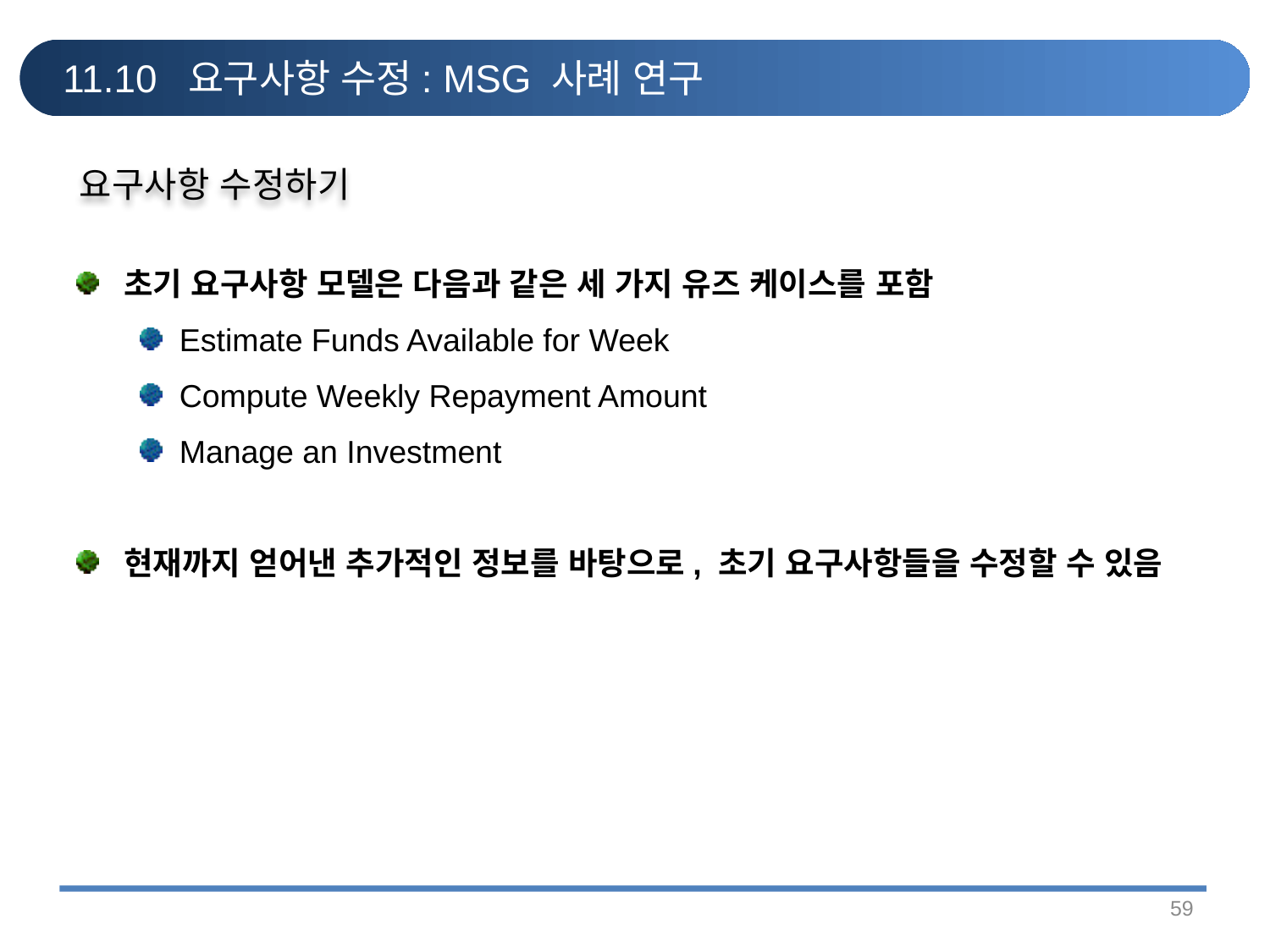

# 11.10  요구사항 수정: MSG 사례 연구
요구사항 수정하기
초기 요구사항 모델은 다음과 같은 세 가지 유즈 케이스를 포함
Estimate Funds Available for Week
Compute Weekly Repayment Amount
Manage an Investment

현재까지 얻어낸 추가적인 정보를 바탕으로, 초기 요구사항들을 수정할 수 있음

59